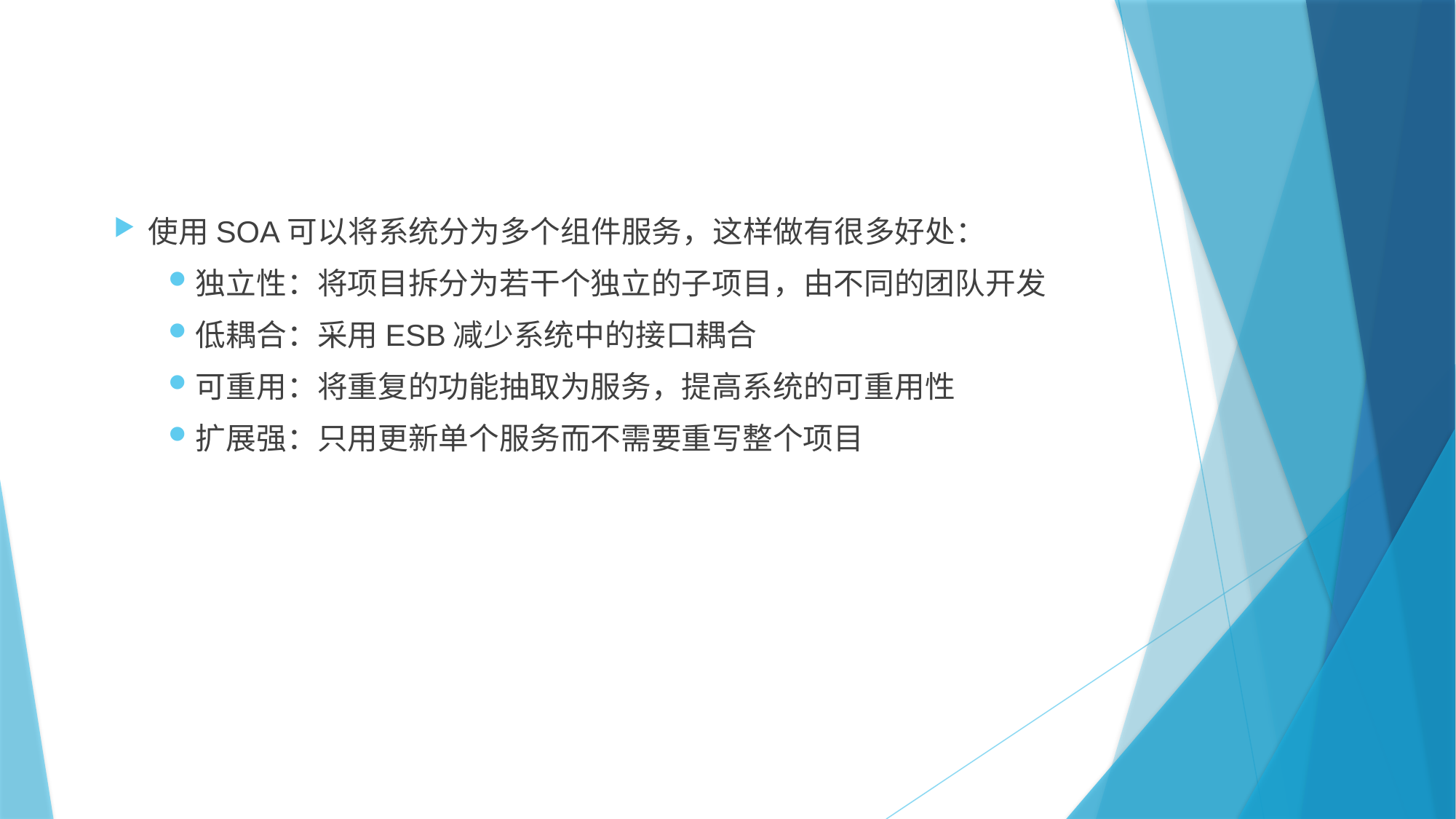

使用SOA可以将系统分为多个组件服务，这样做有很多好处：
独立性：将项目拆分为若干个独立的子项目，由不同的团队开发
低耦合：采用ESB减少系统中的接口耦合
可重用：将重复的功能抽取为服务，提高系统的可重用性
扩展强：只用更新单个服务而不需要重写整个项目